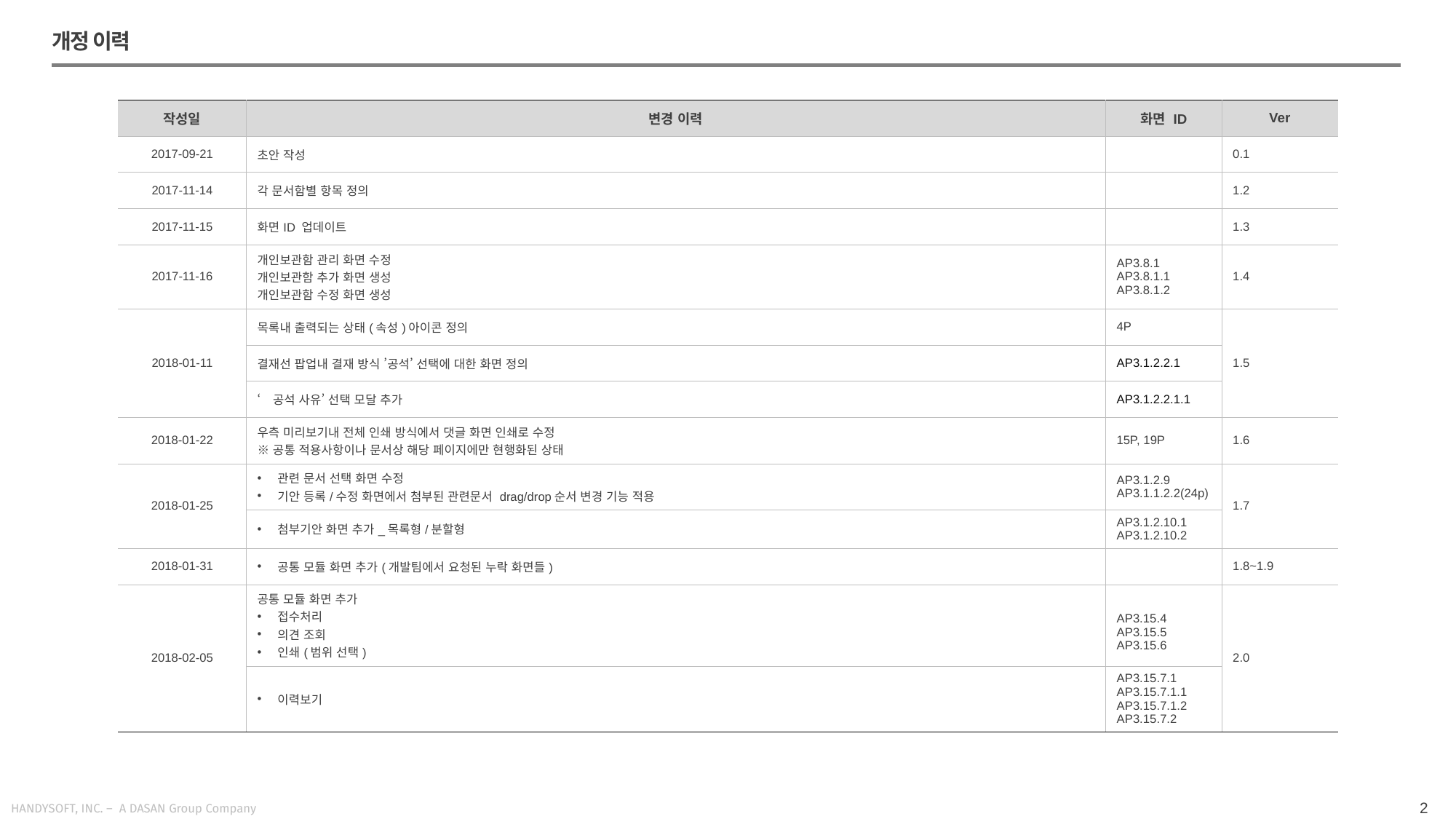

개정 이력
| 작성일 | 변경 이력 | 화면 ID | Ver |
| --- | --- | --- | --- |
| 2017-09-21 | 초안 작성 |  | 0.1 |
| 2017-11-14 | 각 문서함별 항목 정의 |  | 1.2 |
| 2017-11-15 | 화면ID 업데이트 |  | 1.3 |
| 2017-11-16 | 개인보관함 관리 화면 수정 개인보관함 추가 화면 생성 개인보관함 수정 화면 생성 | AP3.8.1 AP3.8.1.1 AP3.8.1.2 | 1.4 |
| 2018-01-11 | 목록내 출력되는 상태(속성)아이콘 정의 | 4P | 1.5 |
|  | 결재선 팝업내 결재 방식 ’공석’ 선택에 대한 화면 정의 | AP3.1.2.2.1 |  |
|  | ‘공석 사유’ 선택 모달 추가 | AP3.1.2.2.1.1 |  |
| 2018-01-22 | 우측 미리보기내 전체 인쇄 방식에서 댓글 화면 인쇄로 수정 ※ 공통 적용사항이나 문서상 해당 페이지에만 현행화된 상태 | 15P, 19P | 1.6 |
| 2018-01-25 | 관련 문서 선택 화면 수정 기안 등록/수정 화면에서 첨부된 관련문서 drag/drop순서 변경 기능 적용 | AP3.1.2.9 AP3.1.1.2.2(24p) | 1.7 |
|  | 첨부기안 화면 추가\_목록형/분할형 | AP3.1.2.10.1 AP3.1.2.10.2 |  |
| 2018-01-31 | 공통 모듈 화면 추가(개발팀에서 요청된 누락 화면들) |  | 1.8~1.9 |
| 2018-02-05 | 공통 모듈 화면 추가 접수처리 의견 조회 인쇄(범위 선택) | AP3.15.4 AP3.15.5 AP3.15.6 | 2.0 |
|  | 이력보기 | AP3.15.7.1 AP3.15.7.1.1 AP3.15.7.1.2 AP3.15.7.2 |  |